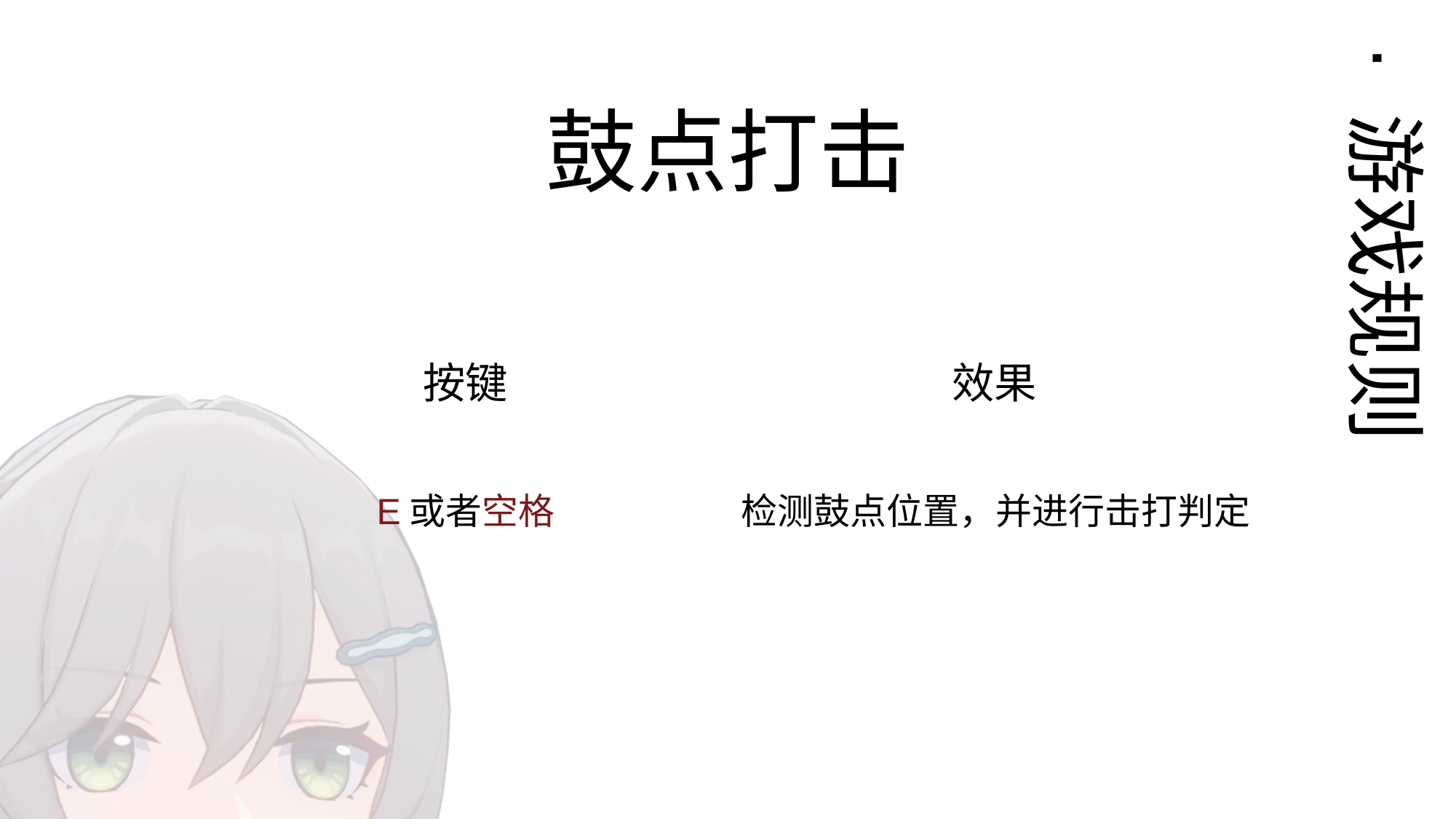

· 想法介绍
· 游戏规则
鼓点打击

按键
效果
E或者空格
检测鼓点位置，并进行击打判定